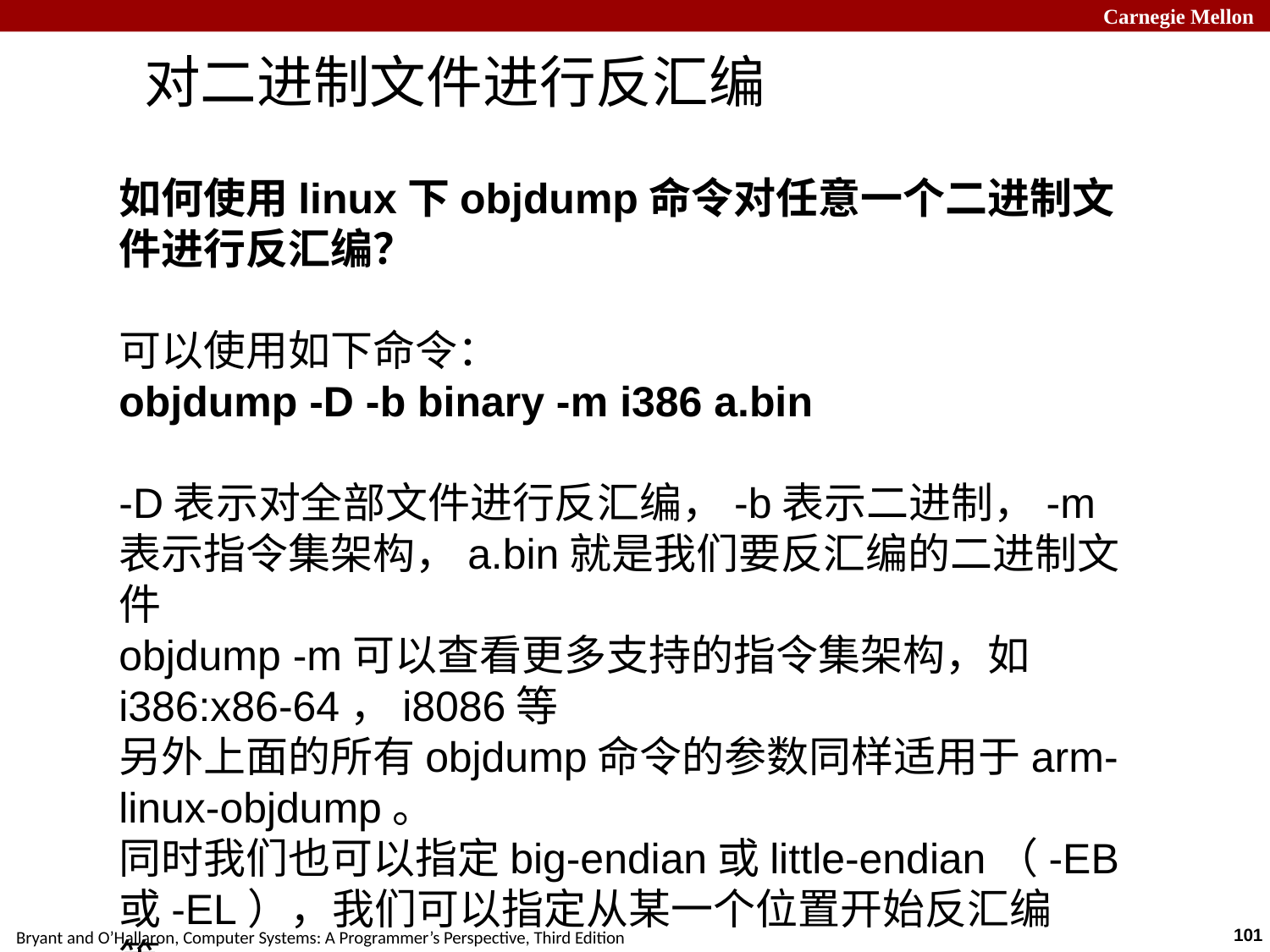

对二进制文件进行反汇编
如何使用linux下objdump命令对任意一个二进制文件进行反汇编？

可以使用如下命令：
objdump -D -b binary -m i386 a.bin

-D表示对全部文件进行反汇编，-b表示二进制，-m表示指令集架构，a.bin就是我们要反汇编的二进制文件
objdump -m可以查看更多支持的指令集架构，如i386:x86-64，i8086等
另外上面的所有objdump命令的参数同样适用于arm-linux-objdump。
同时我们也可以指定big-endian或little-endian（-EB或-EL），我们可以指定从某一个位置开始反汇编等。